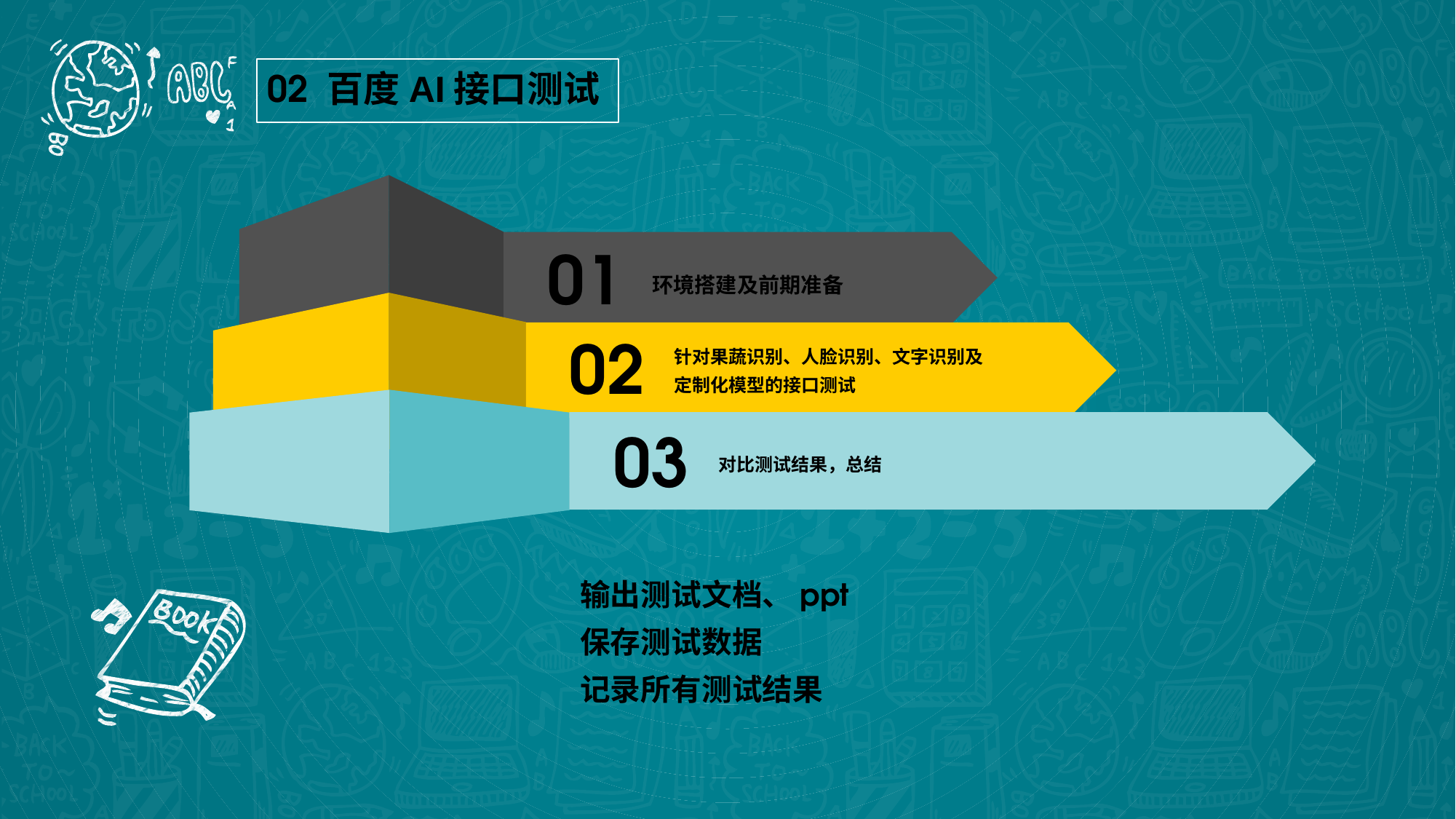

02 百度AI接口测试

01
环境搭建及前期准备

02
针对果蔬识别、人脸识别、文字识别及
定制化模型的接口测试

03
对比测试结果，总结
输出测试文档、ppt
保存测试数据
记录所有测试结果